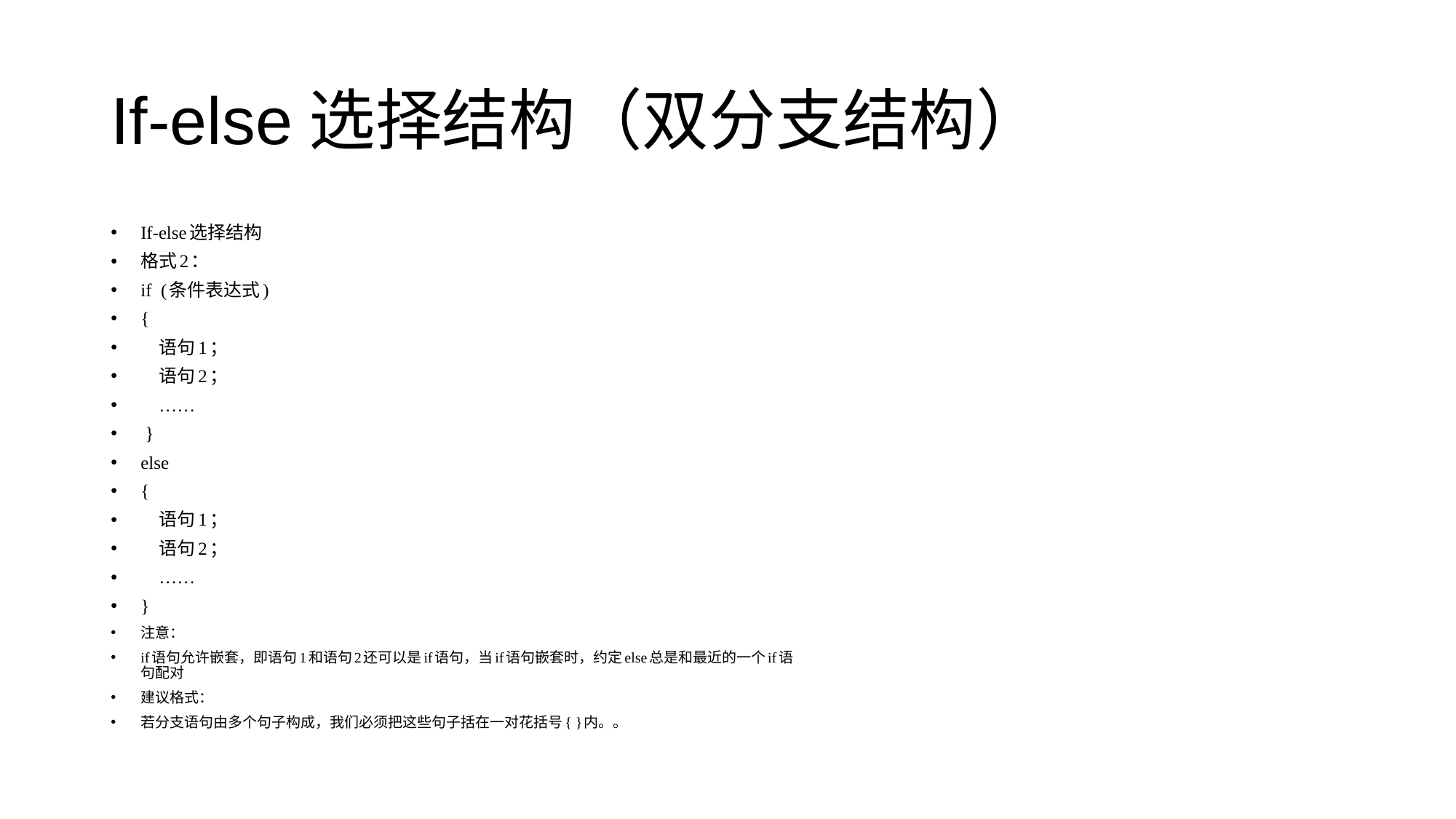

# If-else选择结构（双分支结构）
If-else选择结构
格式2：
if  (条件表达式)
{
    语句1；
    语句2；
    ……
 }
else
{
    语句1；
    语句2；
    ……
}
注意：
if语句允许嵌套，即语句1和语句2还可以是if语句，当if语句嵌套时，约定else总是和最近的一个if语句配对
建议格式：
若分支语句由多个句子构成，我们必须把这些句子括在一对花括号{ }内。。